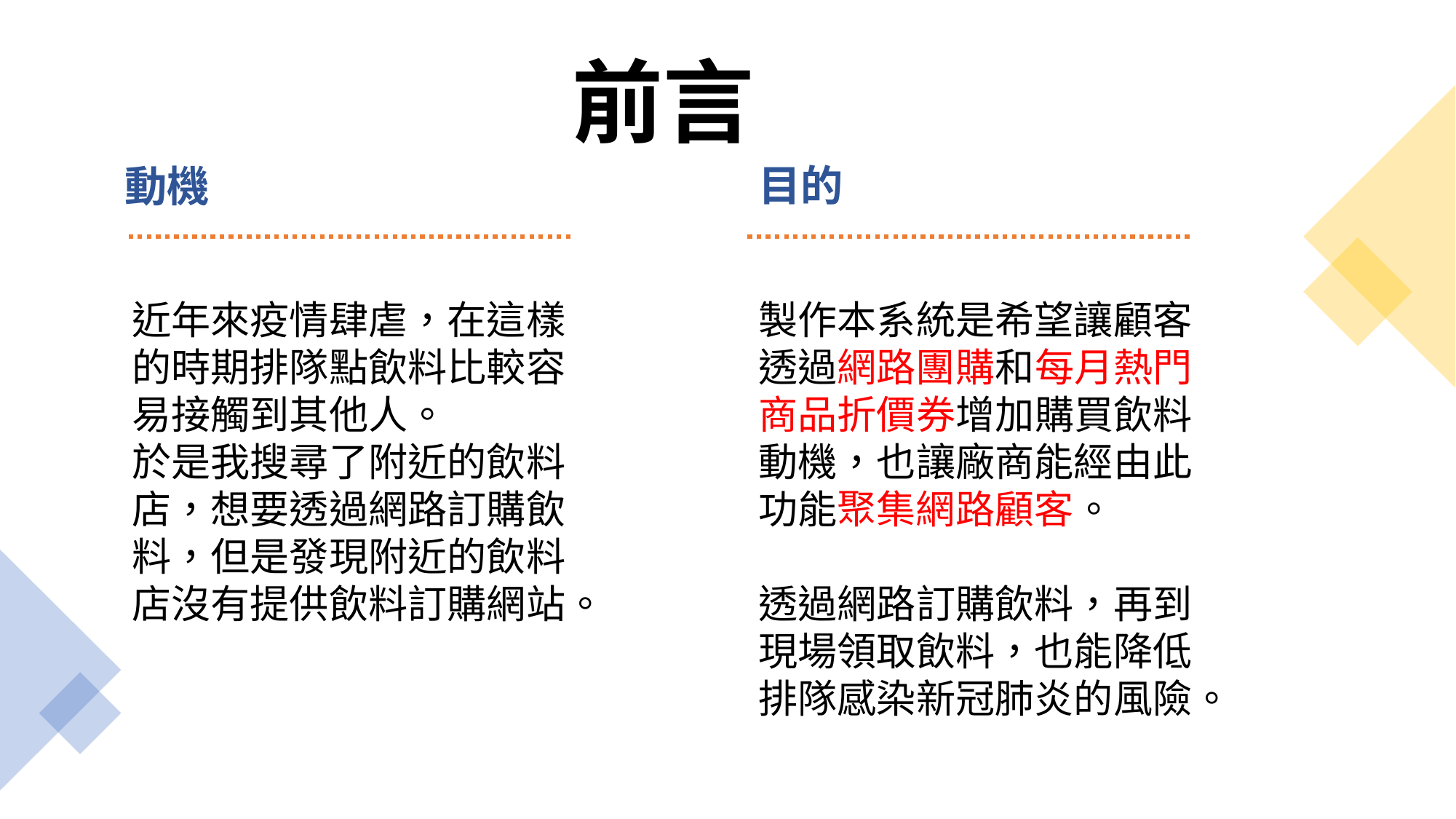

# 前言
目的
動機

近年來疫情肆虐，在這樣的時期排隊點飲料比較容易接觸到其他人。
於是我搜尋了附近的飲料店，想要透過網路訂購飲料，但是發現附近的飲料店沒有提供飲料訂購網站。
製作本系統是希望讓顧客透過網路團購和每月熱門商品折價券增加購買飲料動機，也讓廠商能經由此功能聚集網路顧客。

透過網路訂購飲料，再到現場領取飲料，也能降低排隊感染新冠肺炎的風險。